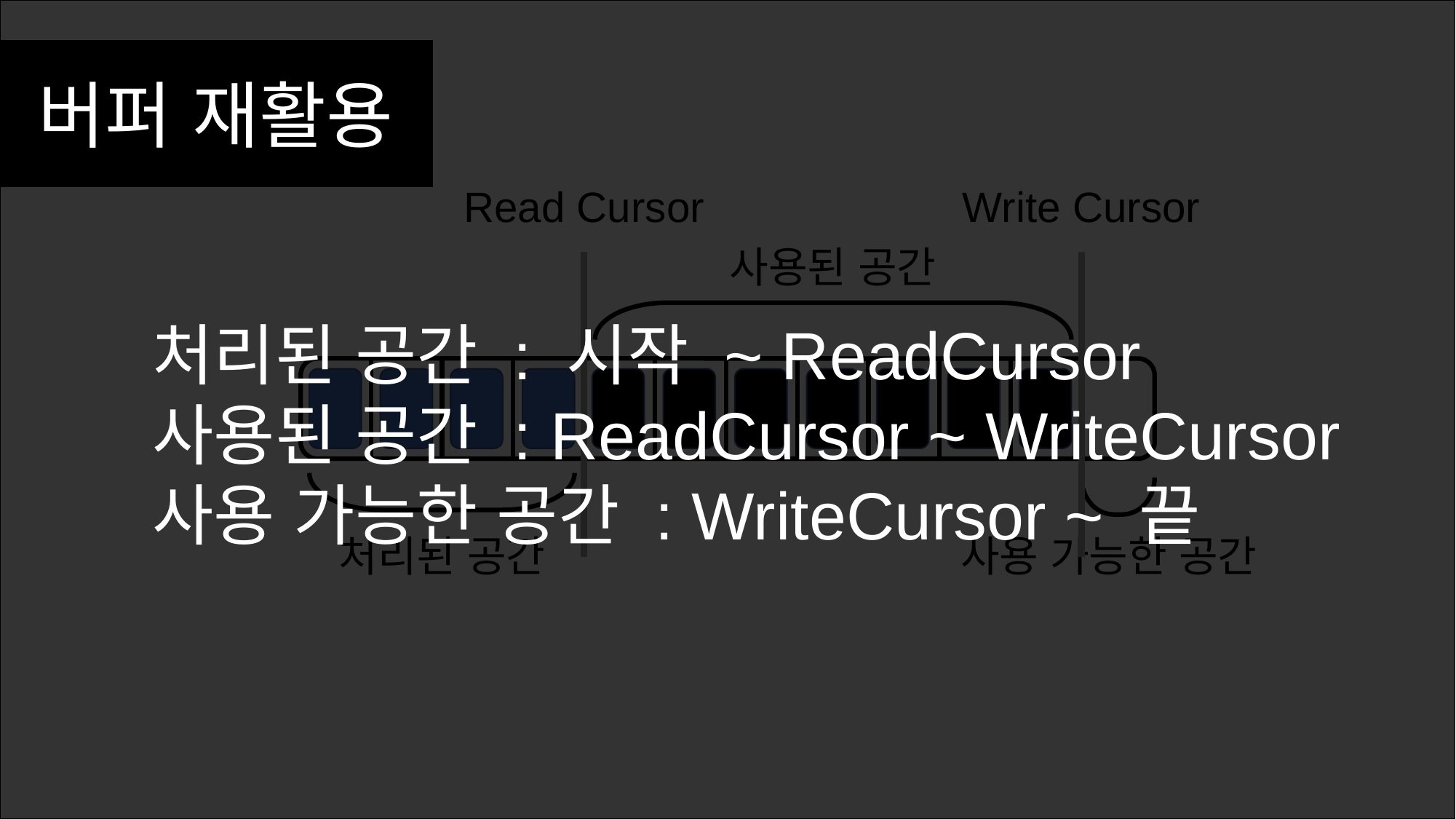

버퍼 재활용
Read Cursor
Write Cursor

사용된 공간

처리된 공간
사용 가능한 공간
처리된 공간 : 시작 ~ ReadCursor
사용된 공간 : ReadCursor ~ WriteCursor
사용 가능한 공간 : WriteCursor ~ 끝